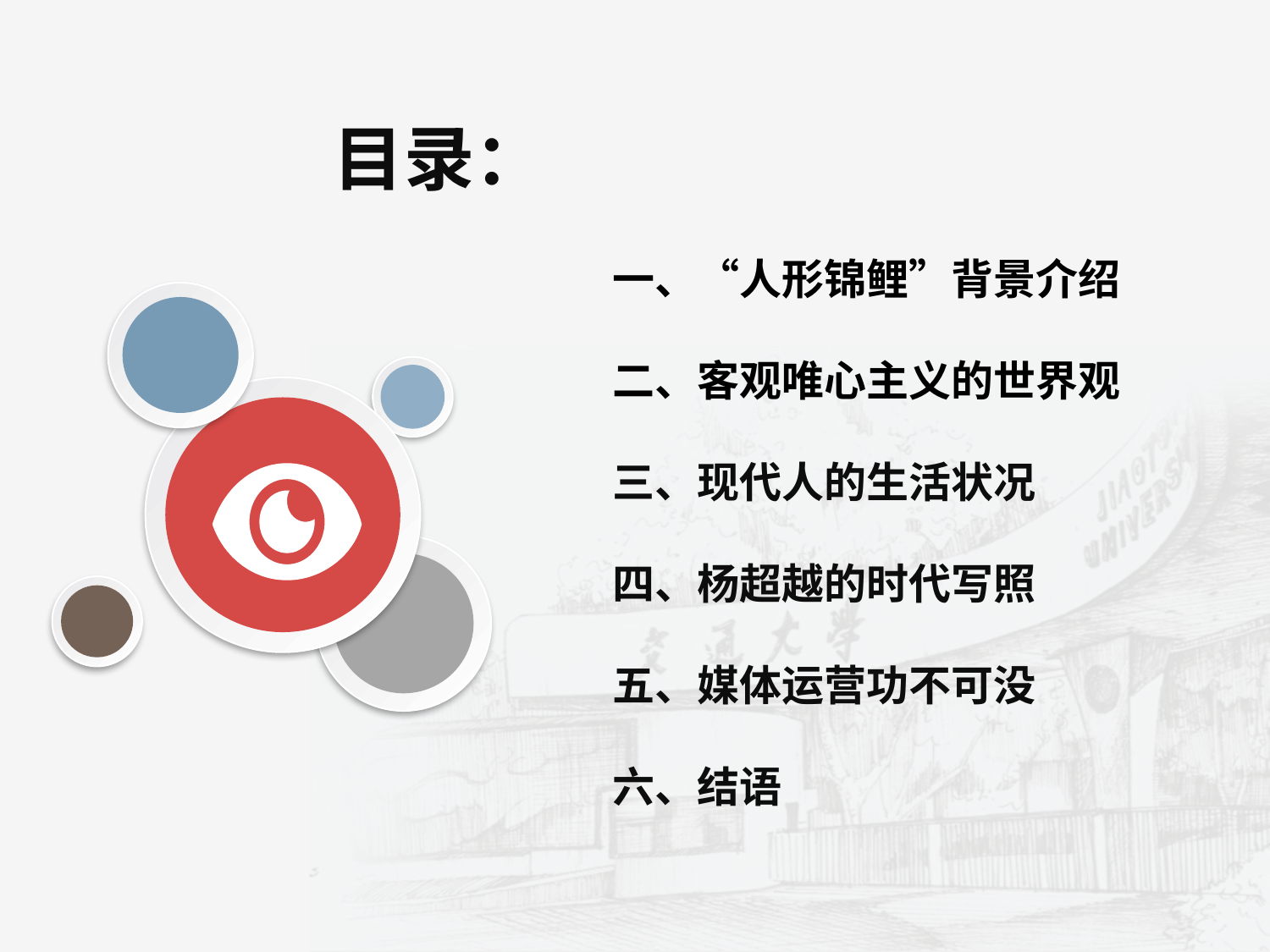

目录：
一、“人形锦鲤”背景介绍
二、客观唯心主义的世界观
三、现代人的生活状况
四、杨超越的时代写照
五、媒体运营功不可没
六、结语